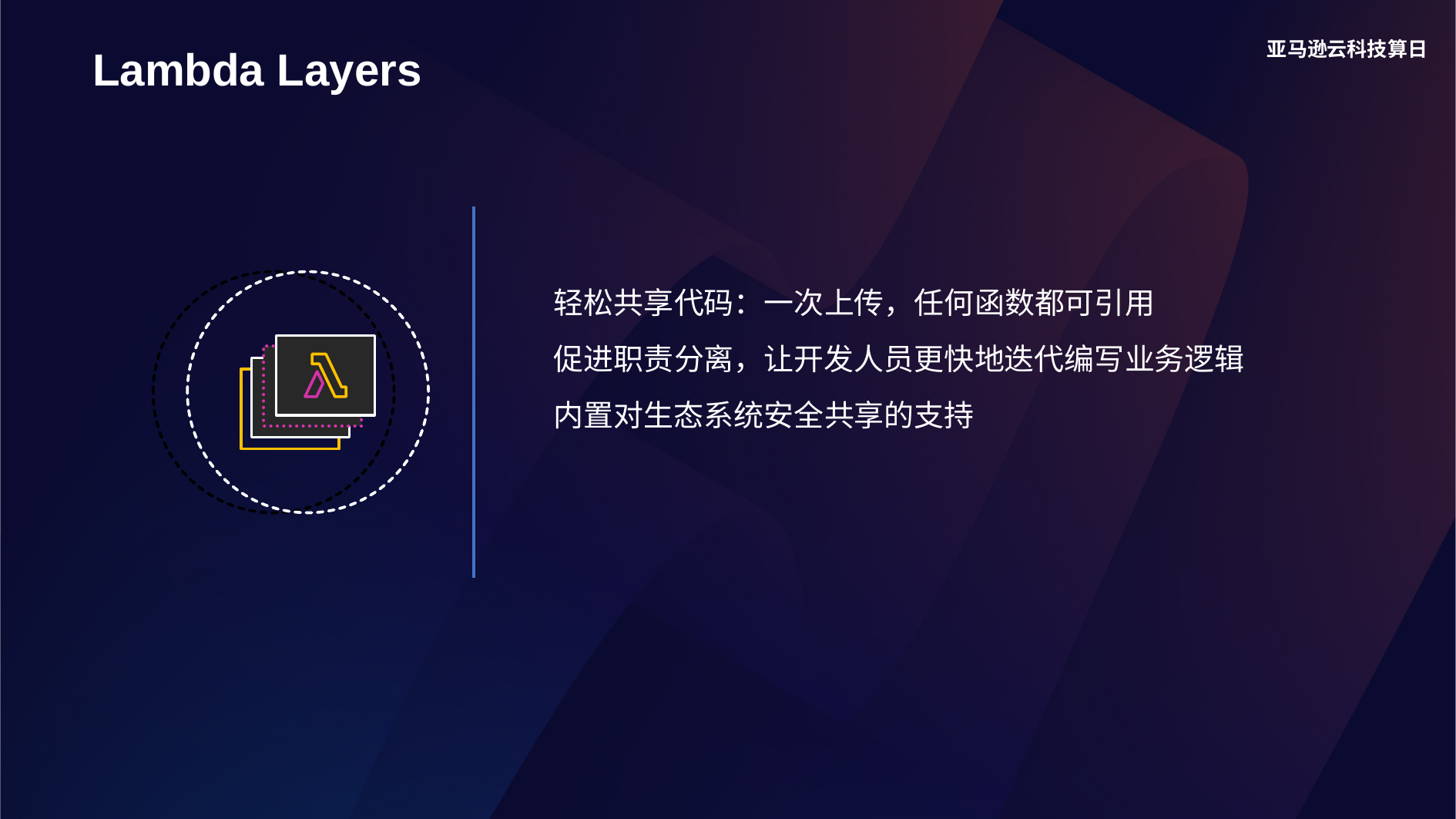

Lambda Layers

轻松共享代码：一次上传，任何函数都可引用
促进职责分离，让开发人员更快地迭代编写业务逻辑
内置对生态系统安全共享的支持